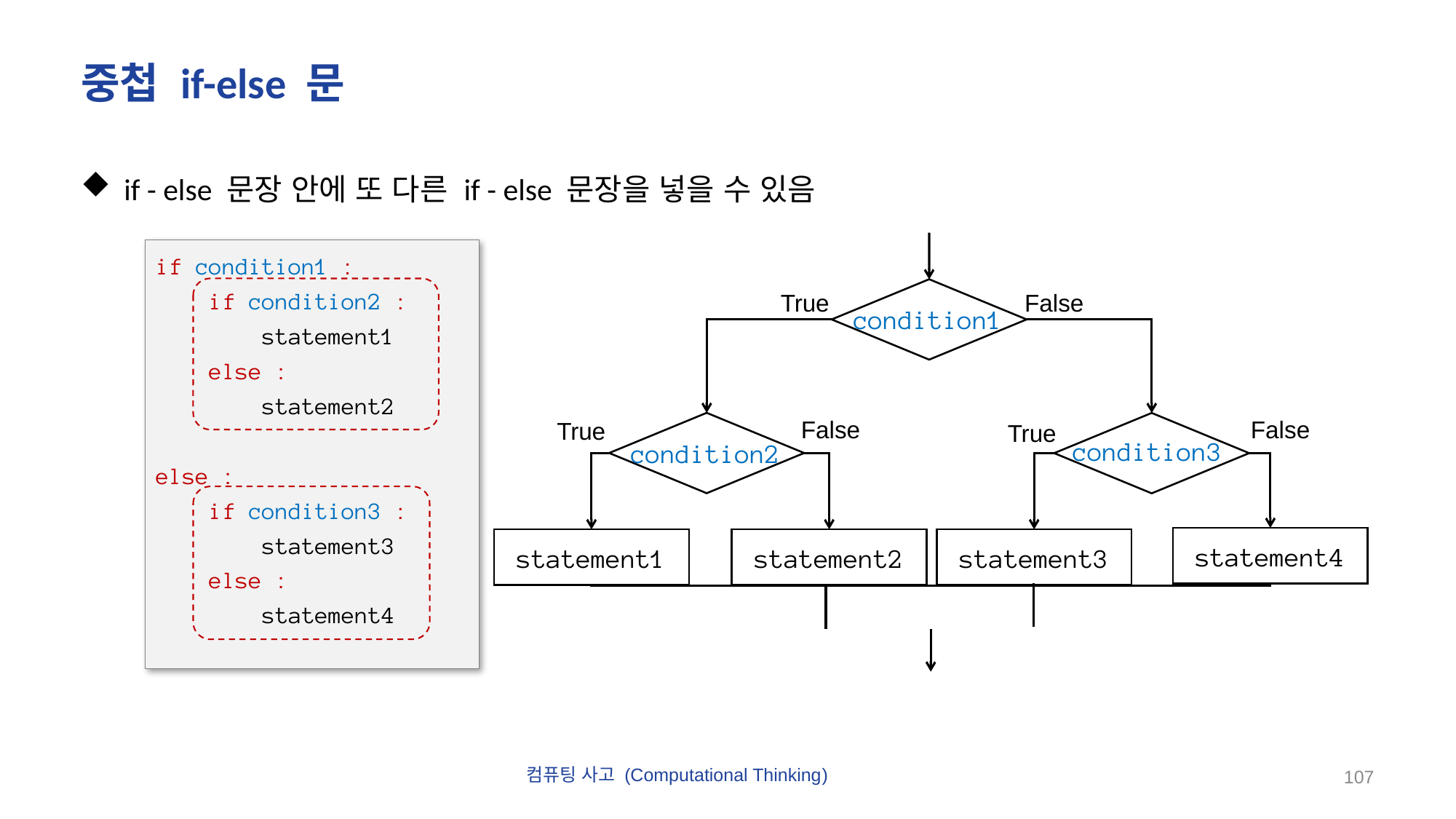

# 중첩 if-else 문
if - else 문장 안에 또 다른 if - else 문장을 넣을 수 있음

False
True
condition1
False
False
True
True

condition3
condition2
statement4
statement1
statement2
statement3
if condition1 :
    if condition2 :
        statement1
    else :
        statement2

else :
    if condition3 :
        statement3
    else :
        statement4